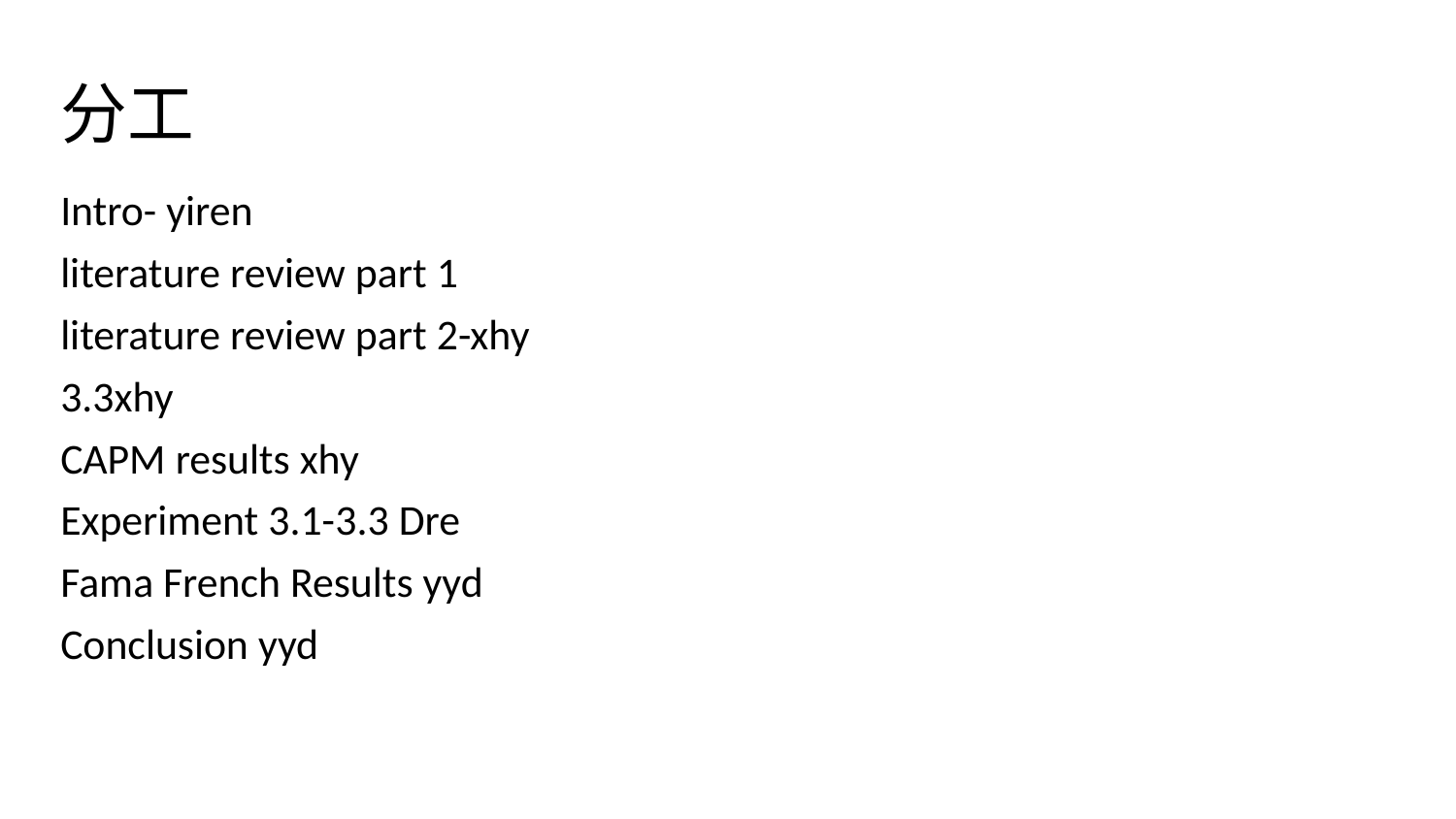

# 分工
Intro- yiren
literature review part 1
literature review part 2-xhy
3.3xhy
CAPM results xhy
Experiment 3.1-3.3 Dre
Fama French Results yyd
Conclusion yyd